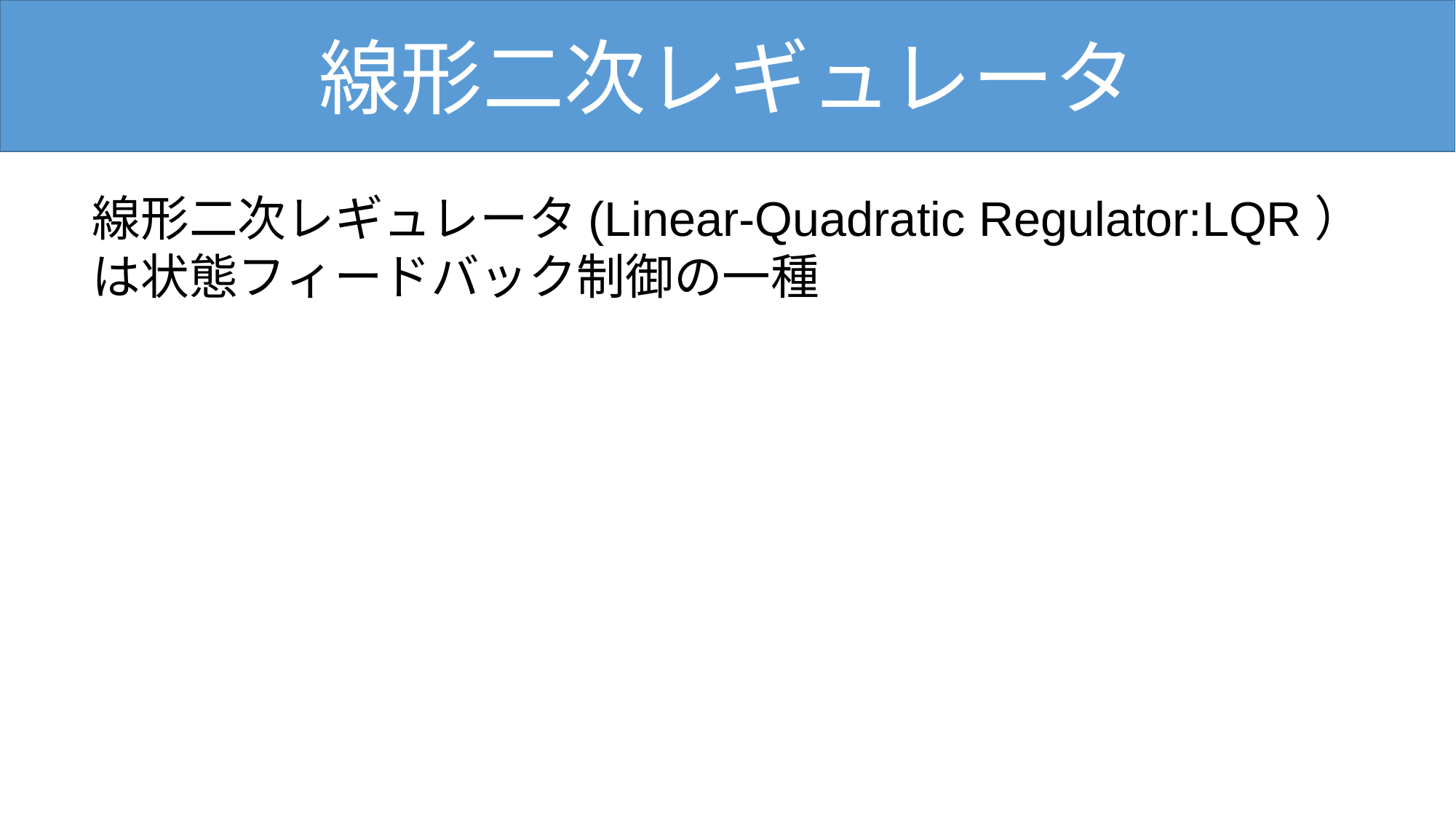

線形二次レギュレータ
線形二次レギュレータ(Linear-Quadratic Regulator:LQR）
は状態フィードバック制御の一種